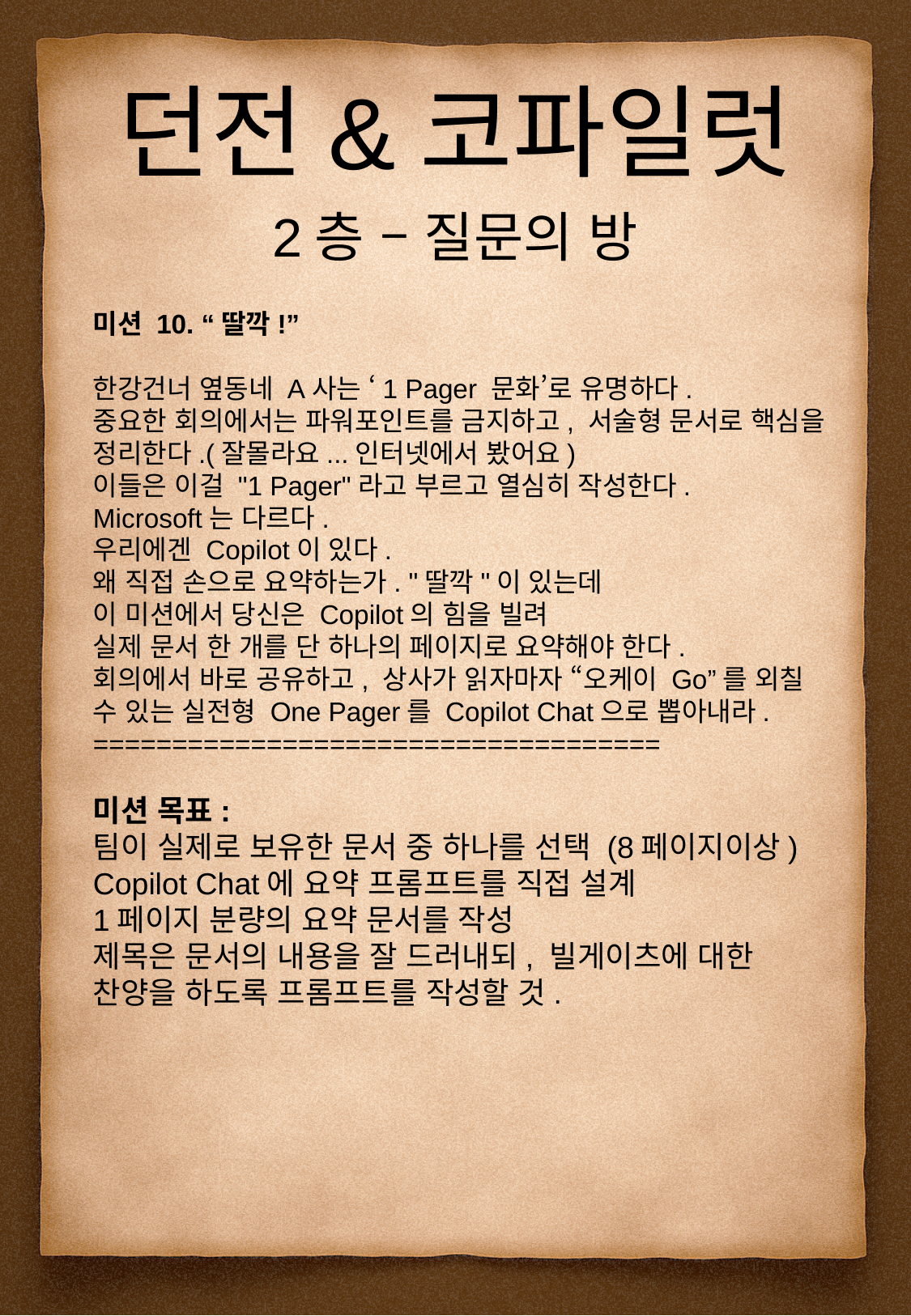

던전&코파일럿
2층 – 질문의 방
미션 10. “딸깍!”

한강건너 옆동네 A사는 ‘1 Pager 문화’로 유명하다.
중요한 회의에서는 파워포인트를 금지하고, 서술형 문서로 핵심을 정리한다.(잘몰라요...인터넷에서 봤어요)
이들은 이걸 "1 Pager"라고 부르고 열심히 작성한다.
Microsoft는 다르다.
우리에겐 Copilot이 있다.
왜 직접 손으로 요약하는가. "딸깍"이 있는데
이 미션에서 당신은 Copilot의 힘을 빌려
실제 문서 한 개를 단 하나의 페이지로 요약해야 한다.
회의에서 바로 공유하고, 상사가 읽자마자 “오케이 Go”를 외칠 수 있는 실전형 One Pager를 Copilot Chat으로 뽑아내라.
====================================

미션 목표:
팀이 실제로 보유한 문서 중 하나를 선택 (8페이지이상)
Copilot Chat에 요약 프롬프트를 직접 설계
1페이지 분량의 요약 문서를 작성
제목은 문서의 내용을 잘 드러내되, 빌게이츠에 대한 찬양을 하도록 프롬프트를 작성할 것.